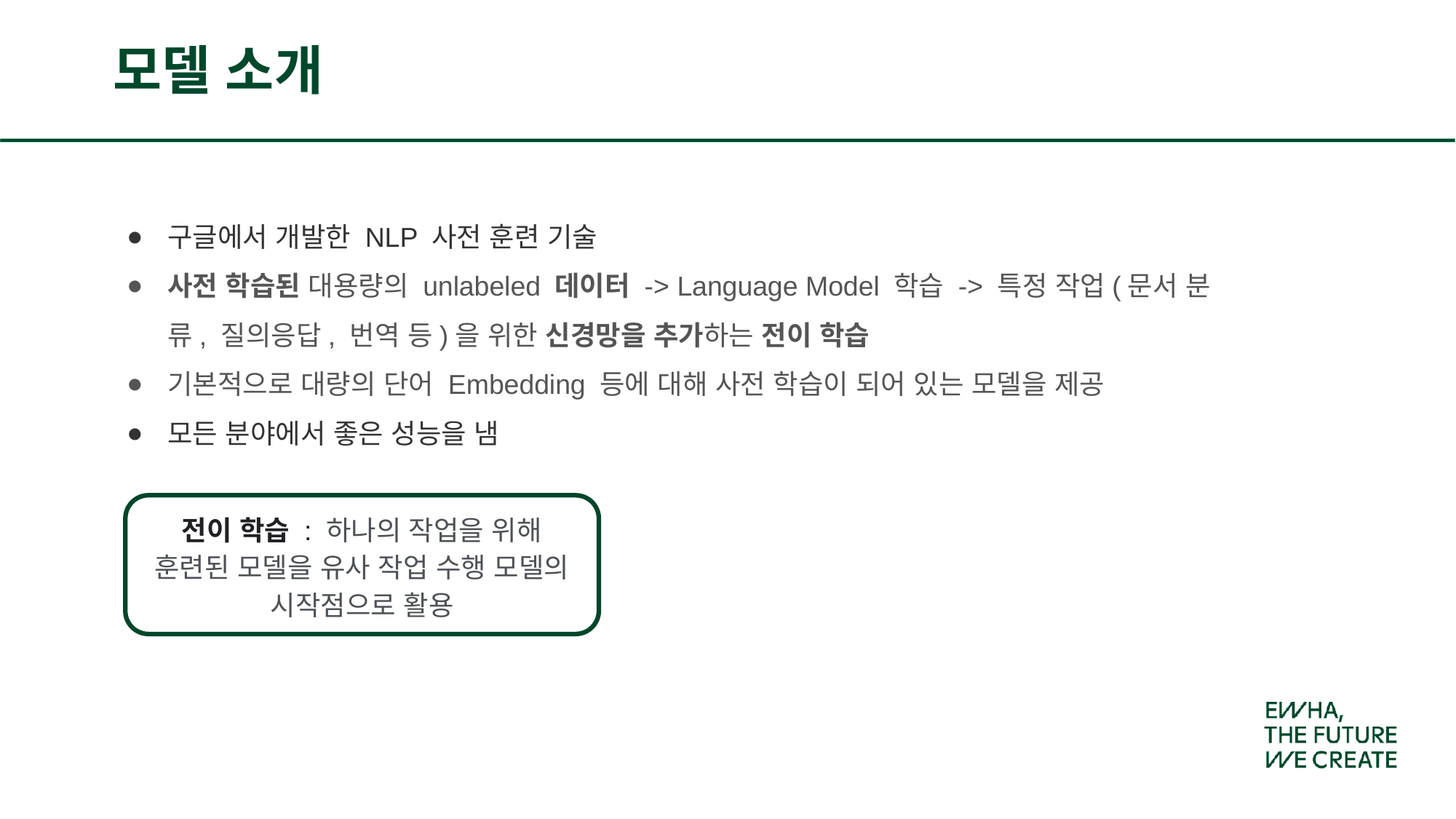

# 모델 소개
구글에서 개발한 NLP 사전 훈련 기술
사전 학습된 대용량의 unlabeled 데이터 -> Language Model 학습 -> 특정 작업(문서 분류, 질의응답, 번역 등)을 위한 신경망을 추가하는 전이 학습
기본적으로 대량의 단어 Embedding 등에 대해 사전 학습이 되어 있는 모델을 제공
모든 분야에서 좋은 성능을 냄

전이 학습 : 하나의 작업을 위해 훈련된 모델을 유사 작업 수행 모델의 시작점으로 활용